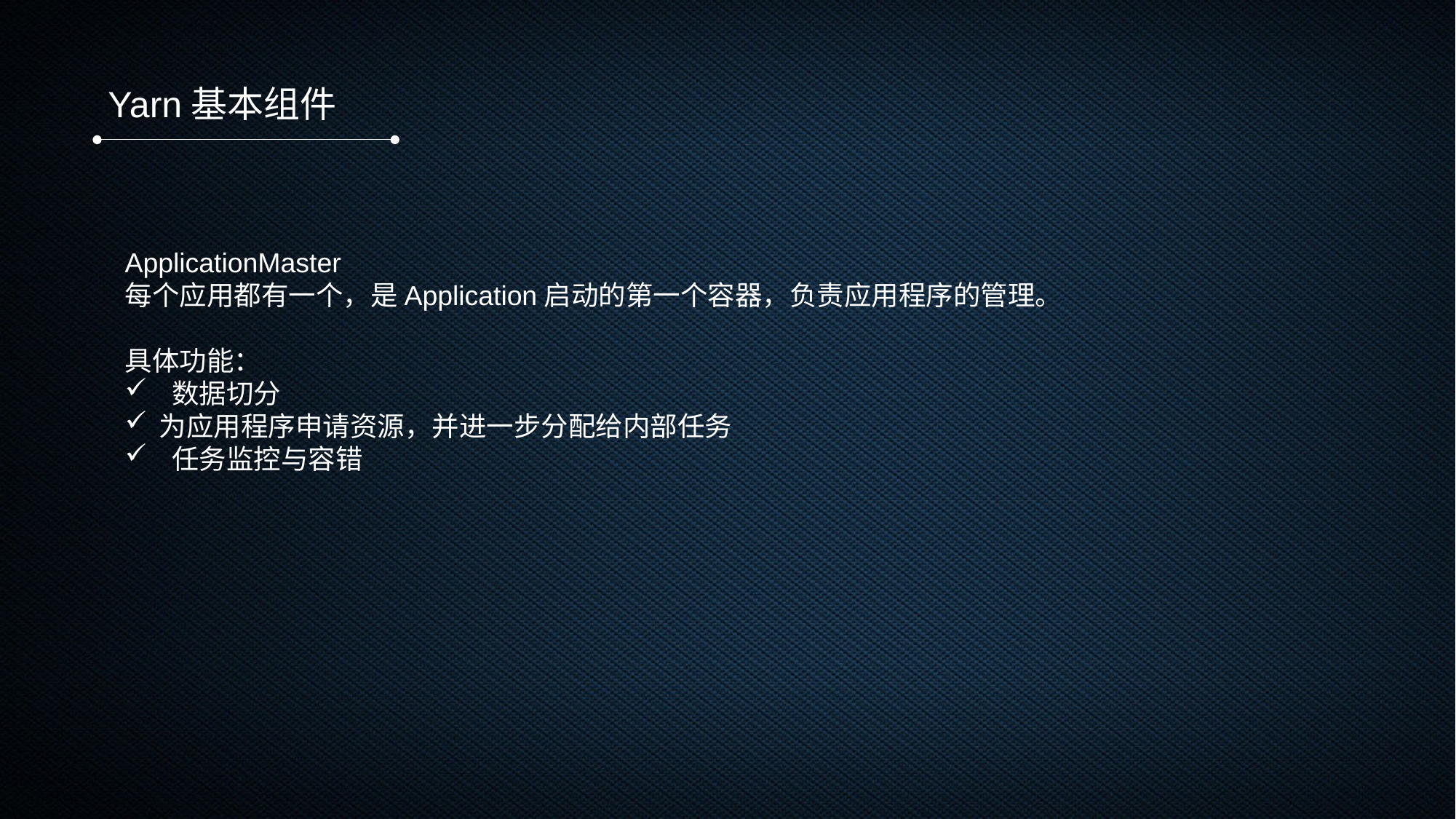

Yarn基本组件
ApplicationMaster
每个应用都有一个，是Application启动的第一个容器，负责应用程序的管理。

具体功能：
 数据切分
为应用程序申请资源，并进一步分配给内部任务
 任务监控与容错